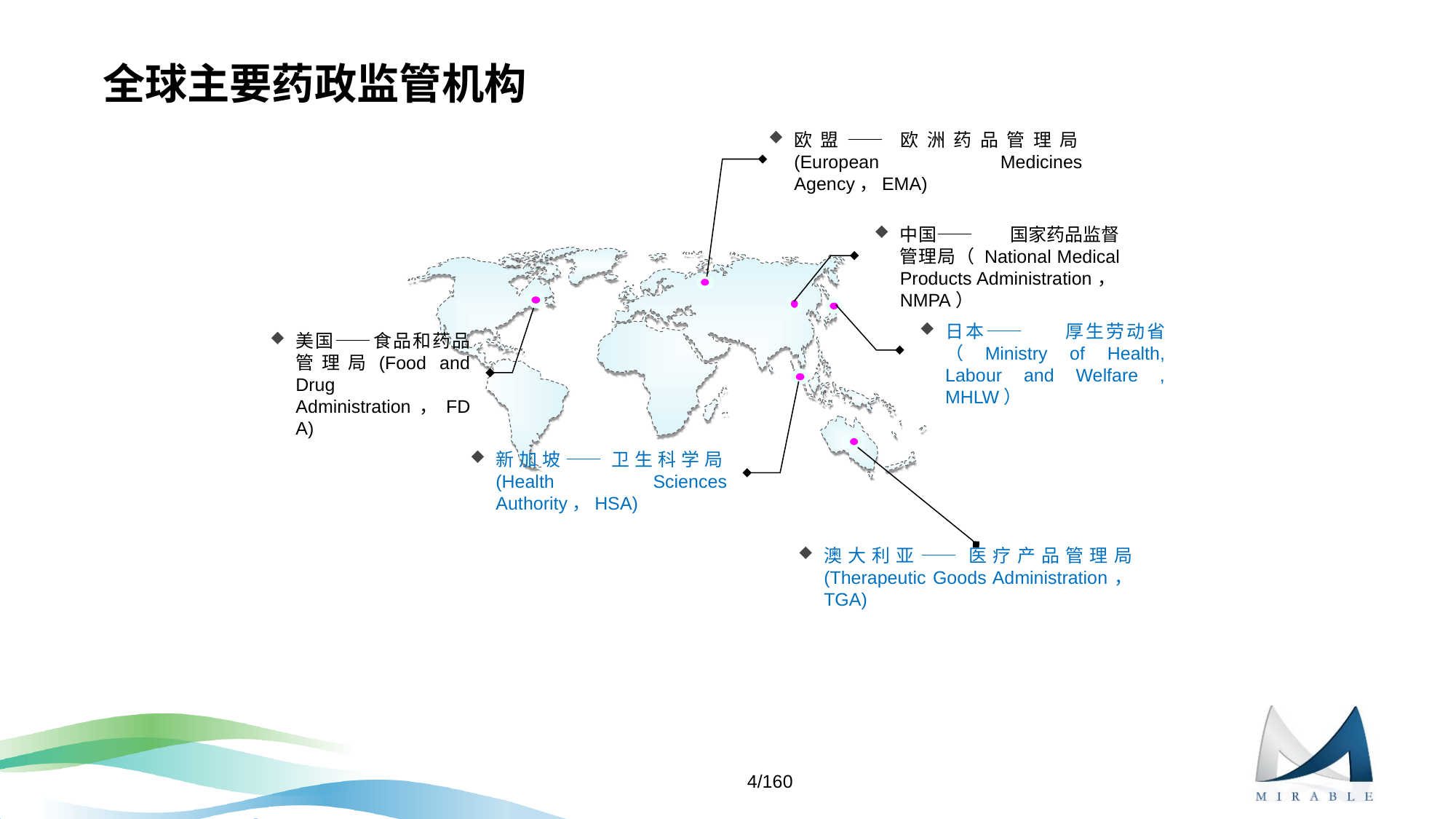

# 全球主要药政监管机构
欧盟——欧洲药品管理局(European Medicines Agency，EMA)
中国——	国家药品监督管理局（ National Medical Products Administration，NMPA）

日本——	厚生劳动省（Ministry of Health, Labour and Welfare , MHLW）
美国——食品和药品管理局(Food and Drug Administration，FDA)

新加坡——卫生科学局(Health Sciences Authority，HSA)
澳大利亚——医疗产品管理局(Therapeutic Goods Administration，TGA)
4/160